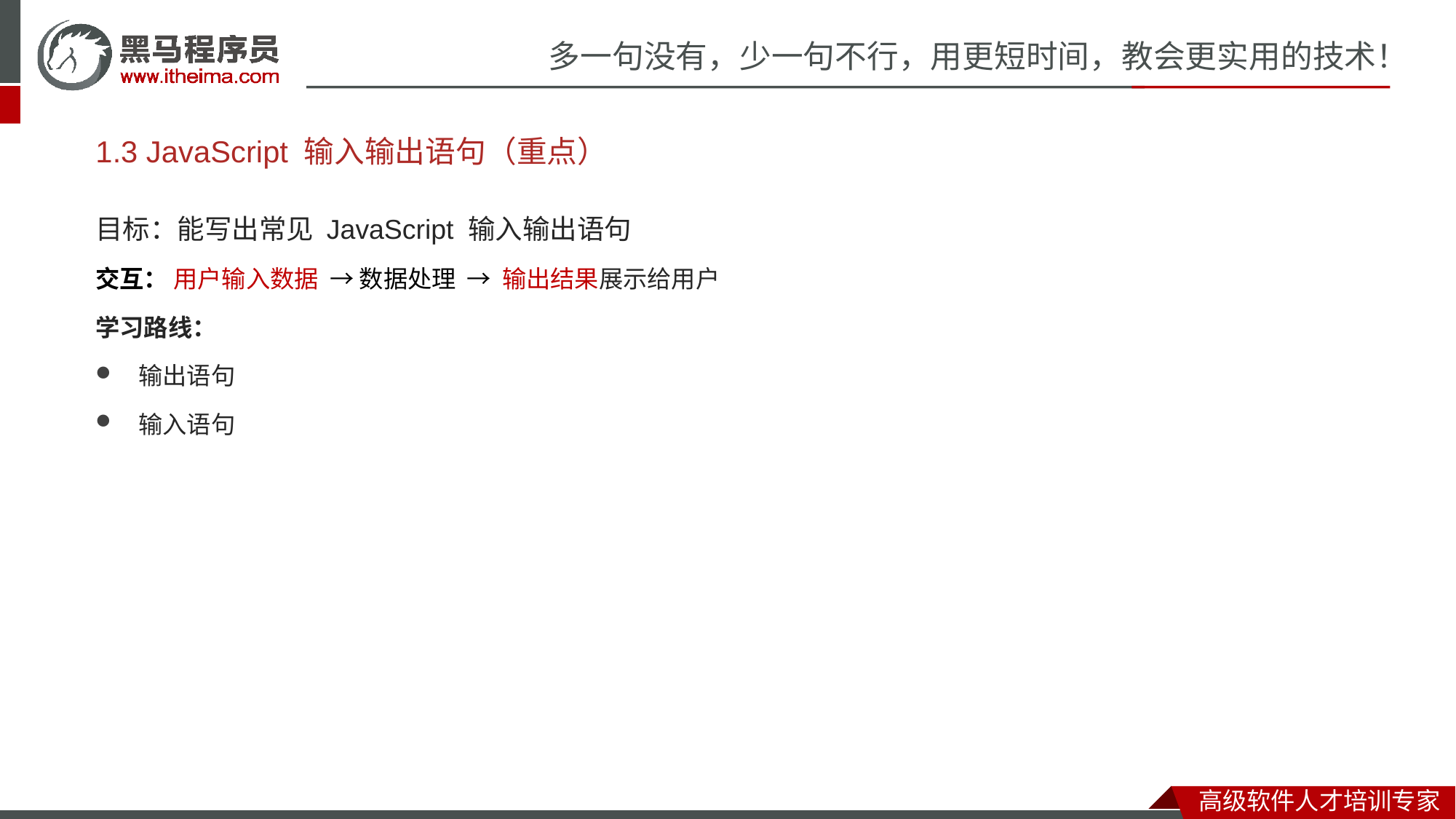

# 1.3 JavaScript 输入输出语句（重点）
目标：能写出常见 JavaScript 输入输出语句
交互： 用户输入数据  → 数据处理  →  输出结果展示给用户
学习路线：
输出语句
输入语句